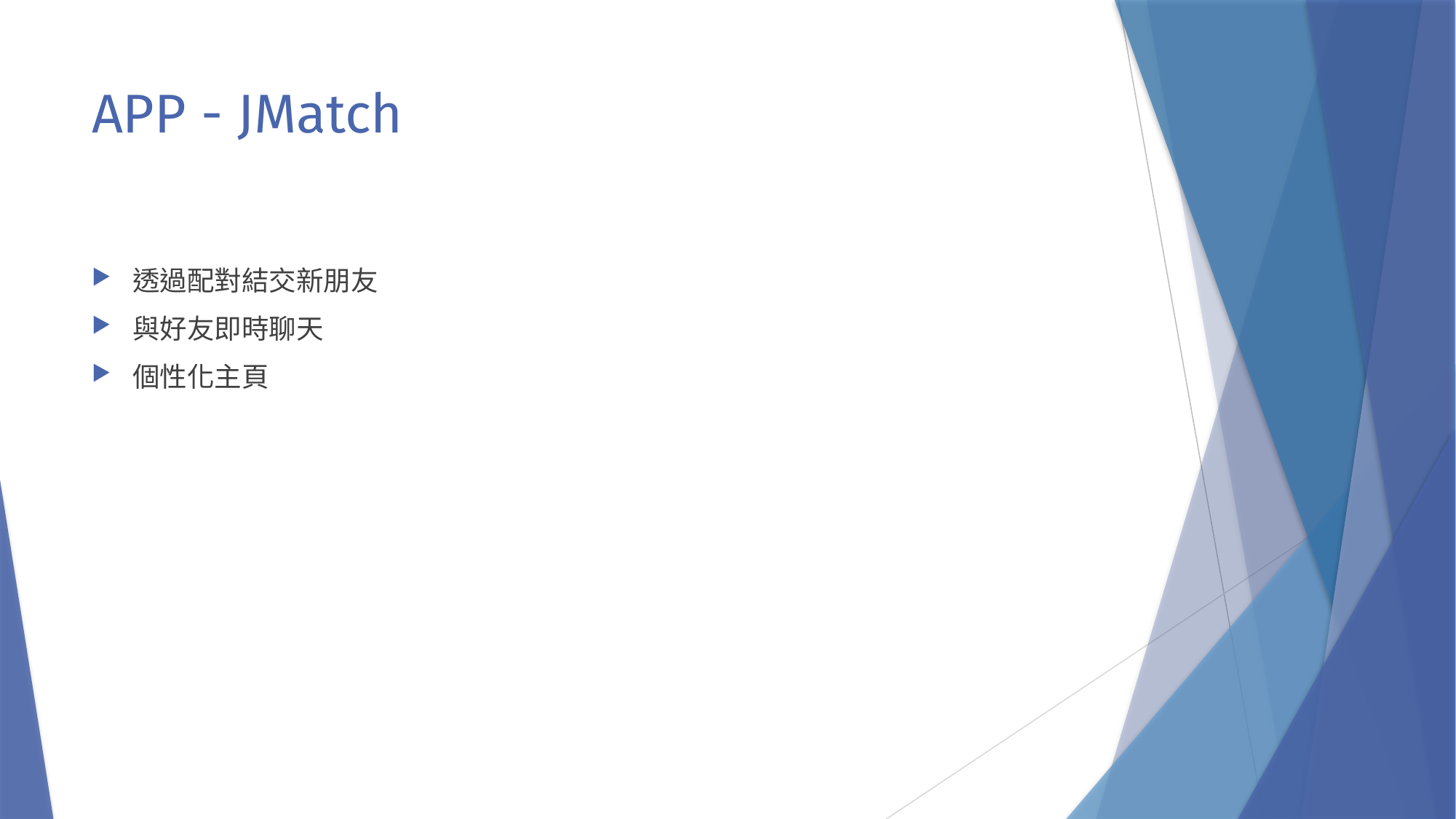

# APP - JMatch
透過配對結交新朋友
與好友即時聊天
個性化主頁